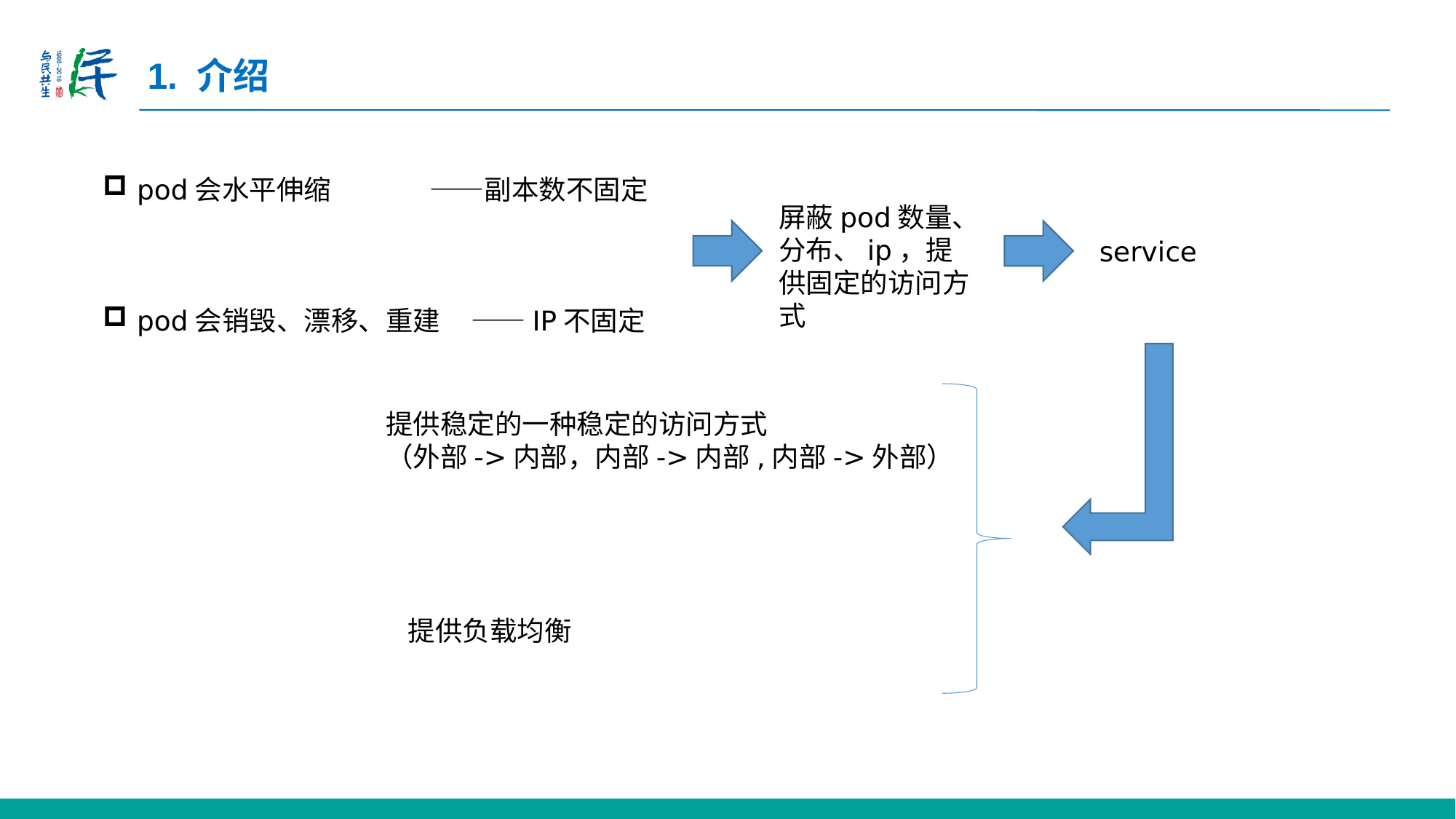

# 1. 介绍

pod会水平伸缩                ——副本数不固定

pod会销毁、漂移、重建     ——IP不固定

屏蔽pod数量、分布、ip，提供固定的访问方式

service

提供稳定的一种稳定的访问方式
（外部->内部，内部->内部,内部->外部）

提供负载均衡

2